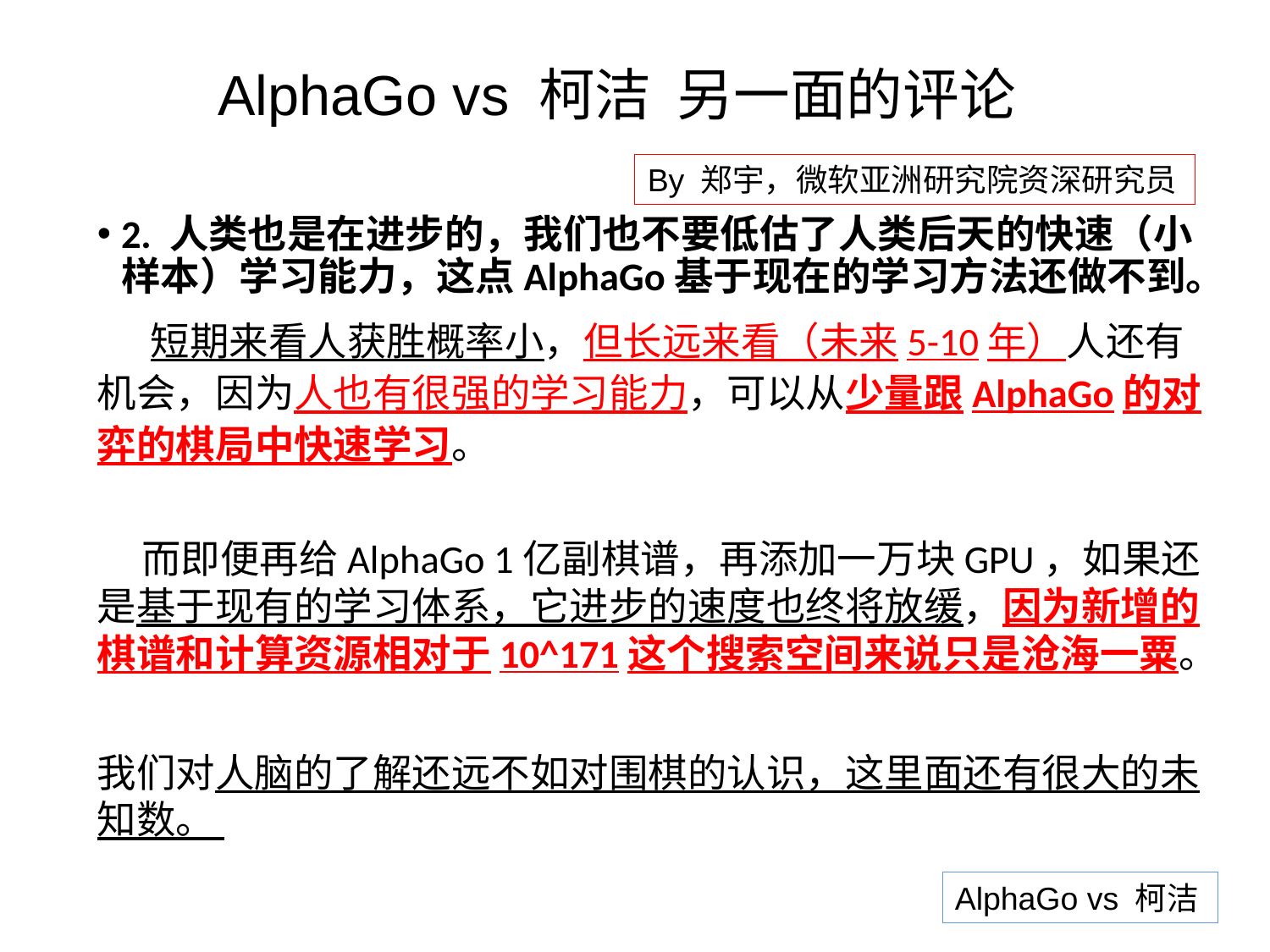

# AlphaGo vs 柯洁  另一面的评论
By 郑宇，微软亚洲研究院资深研究员
2. 人类也是在进步的，我们也不要低估了人类后天的快速（小样本）学习能力，这点AlphaGo基于现在的学习方法还做不到。
     短期来看人获胜概率小，但长远来看（未来5-10年）人还有机会，因为人也有很强的学习能力，可以从少量跟AlphaGo的对弈的棋局中快速学习。

    而即便再给AlphaGo 1亿副棋谱，再添加一万块GPU，如果还是基于现有的学习体系，它进步的速度也终将放缓，因为新增的棋谱和计算资源相对于10^171这个搜索空间来说只是沧海一粟。

我们对人脑的了解还远不如对围棋的认识，这里面还有很大的未知数。
AlphaGo vs 柯洁